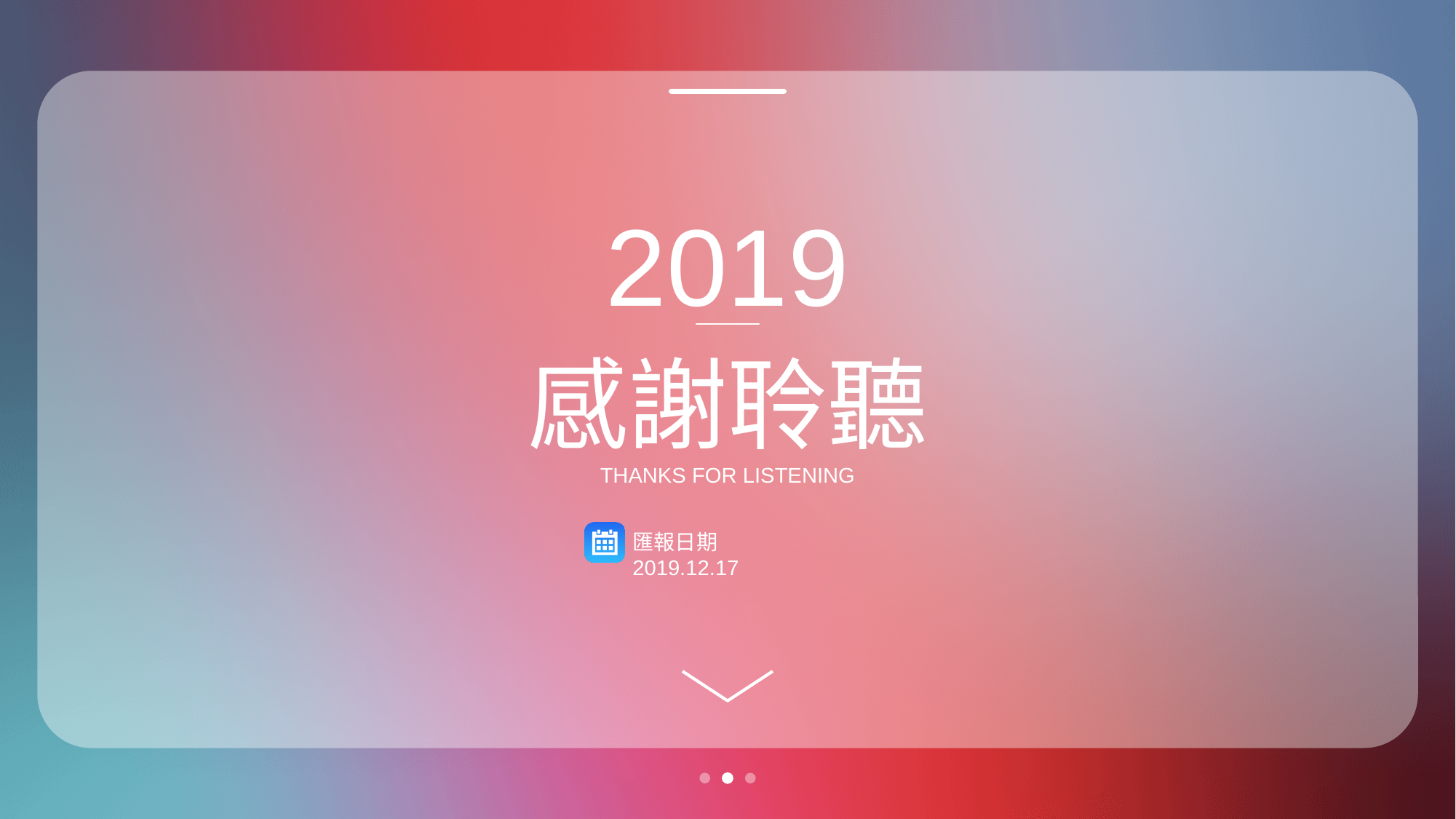

2019
感謝聆聽
THANKS FOR LISTENING

匯報日期  2019.12.17